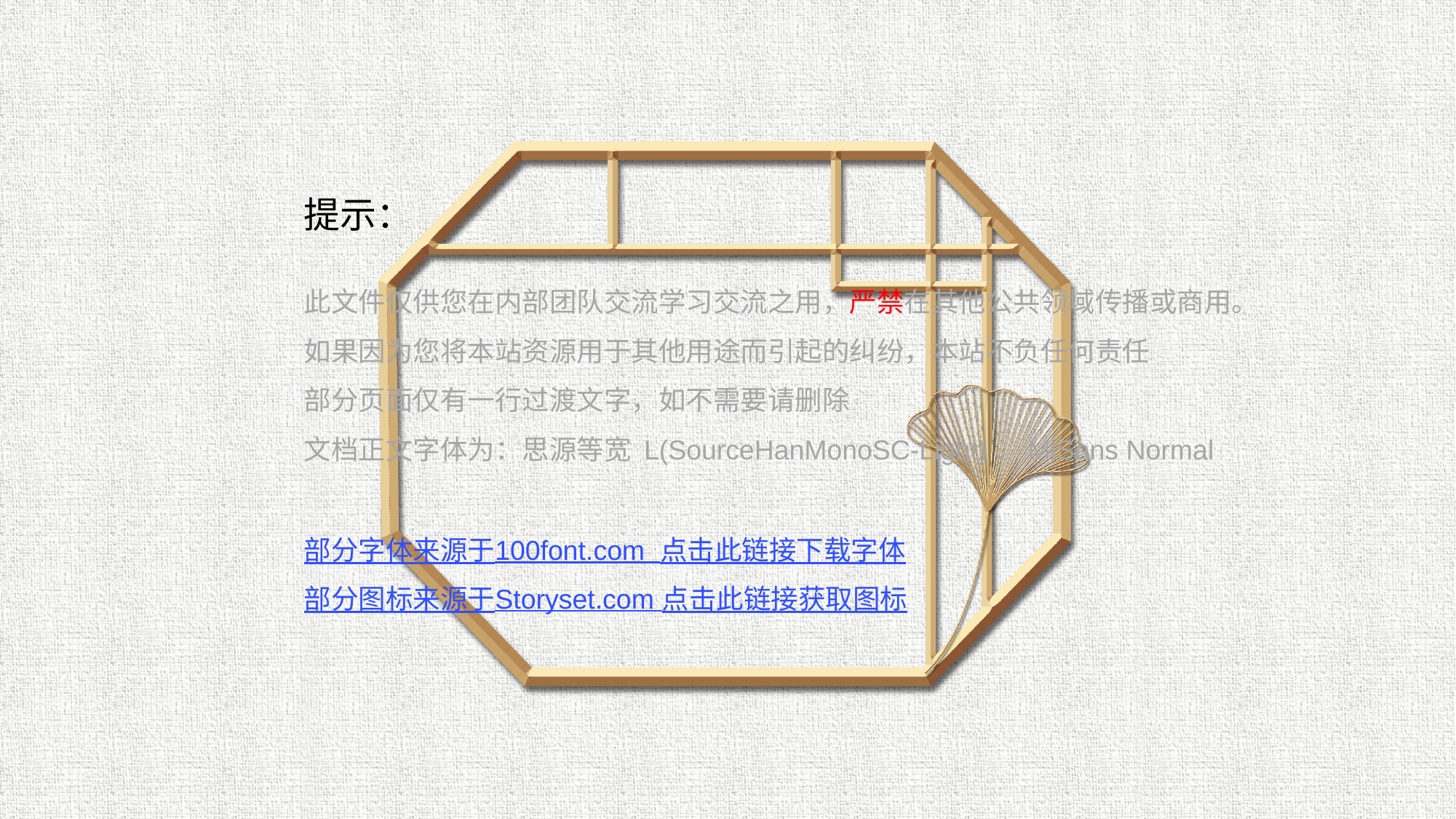

提示：

此文件仅供您在内部团队交流学习交流之用，严禁在其他公共领域传播或商用。如果因为您将本站资源用于其他用途而引起的纠纷，本站不负任何责任
部分页面仅有一行过渡文字，如不需要请删除
文档正文字体为：思源等宽 L(SourceHanMonoSC-Light)、MiSans Normal
部分字体来源于100font.com  点击此链接下载字体
部分图标来源于Storyset.com 点击此链接获取图标